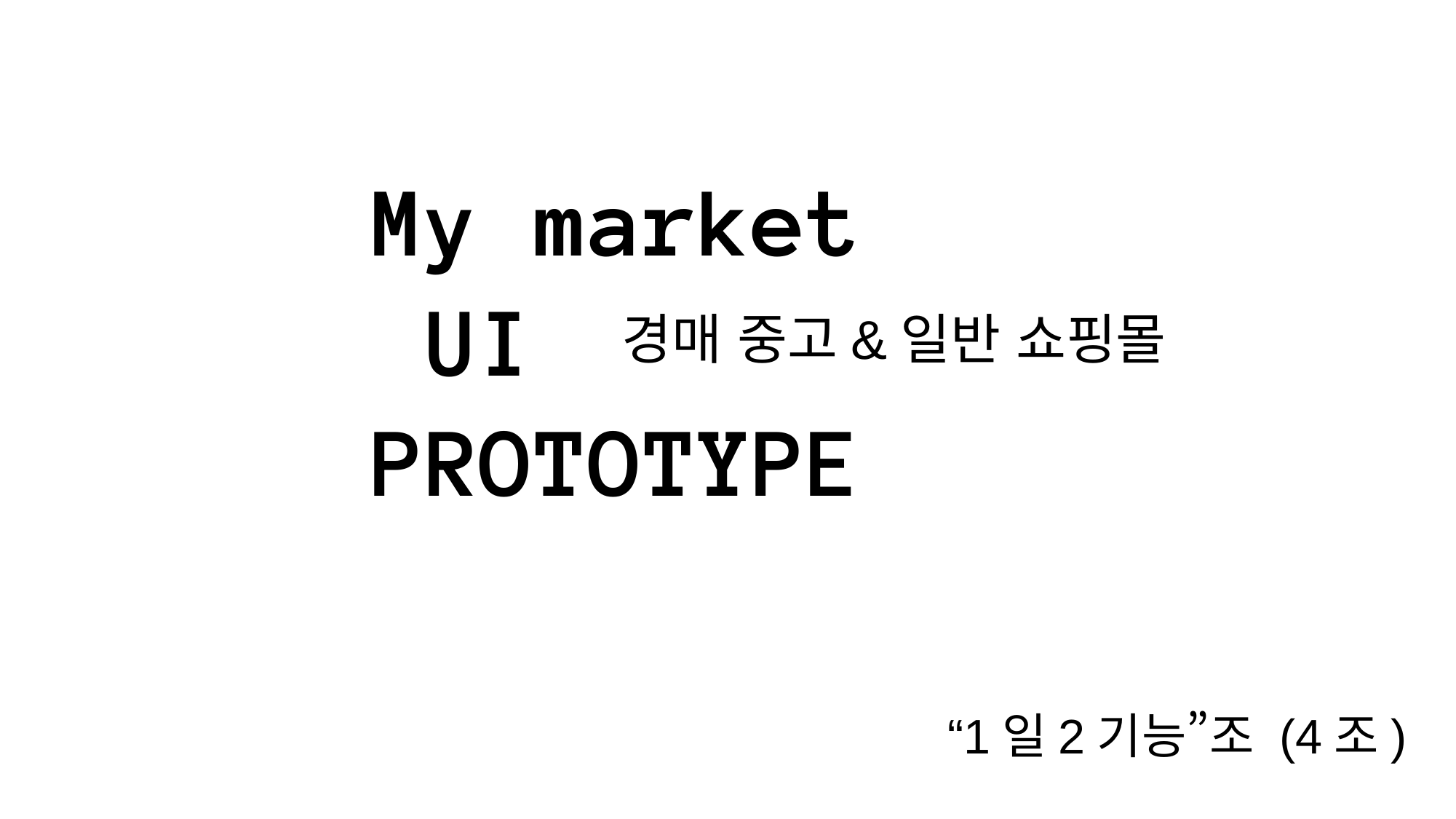

My market
 UI PROTOTYPE
경매 중고&일반 쇼핑몰
“1일2기능”조 (4조)